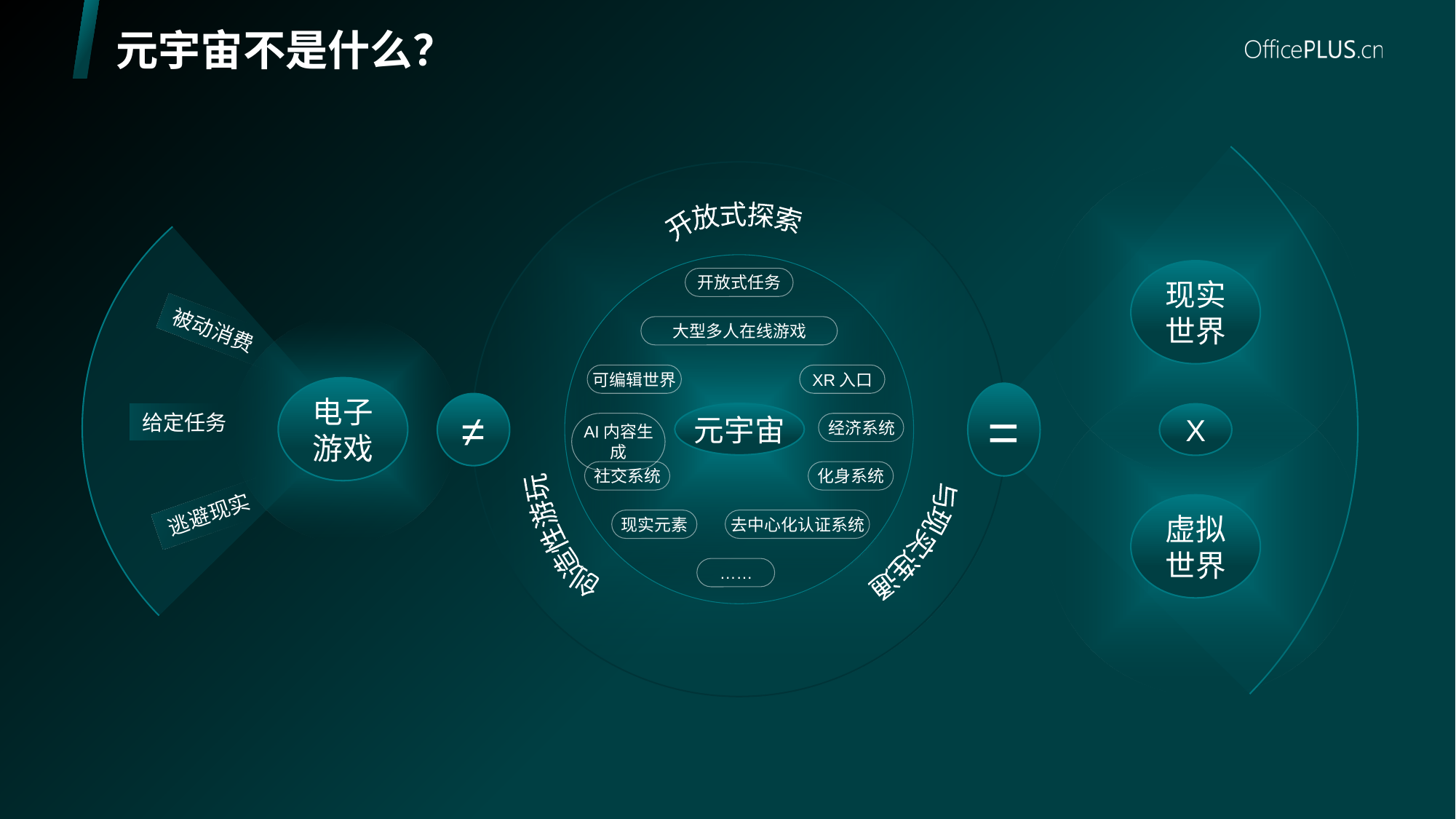

# 元宇宙不是什么？

开放式探索
现实
世界

开放式任务

大型多人在线游戏
被动消费
电子
游戏
元宇宙
可编辑世界
XR入口

≠
=
X
给定任务
AI内容生成
经济系统
社交系统
化身系统
虚拟
世界
逃避现实
创造性游玩
现实元素
去中心化认证系统
与现实连通
……